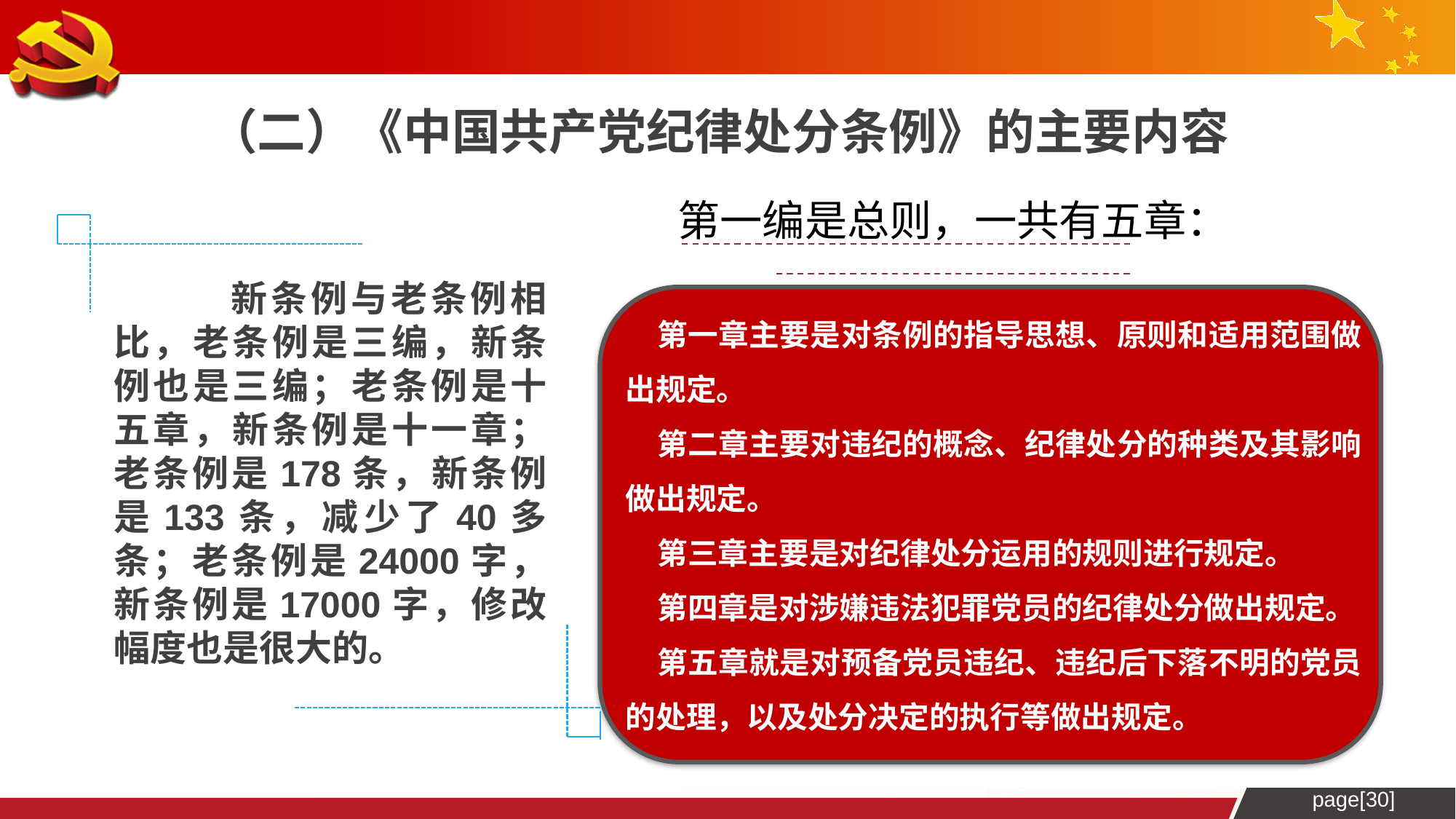

（二）《中国共产党纪律处分条例》的主要内容
第一编是总则，一共有五章：
         新条例与老条例相比，老条例是三编，新条例也是三编；老条例是十五章，新条例是十一章；老条例是178条，新条例是133条，减少了40多条；老条例是24000字，新条例是17000字，修改幅度也是很大的。

第一章主要是对条例的指导思想、原则和适用范围做出规定。
第二章主要对违纪的概念、纪律处分的种类及其影响做出规定。
第三章主要是对纪律处分运用的规则进行规定。
第四章是对涉嫌违法犯罪党员的纪律处分做出规定。
第五章就是对预备党员违纪、违纪后下落不明的党员的处理，以及处分决定的执行等做出规定。